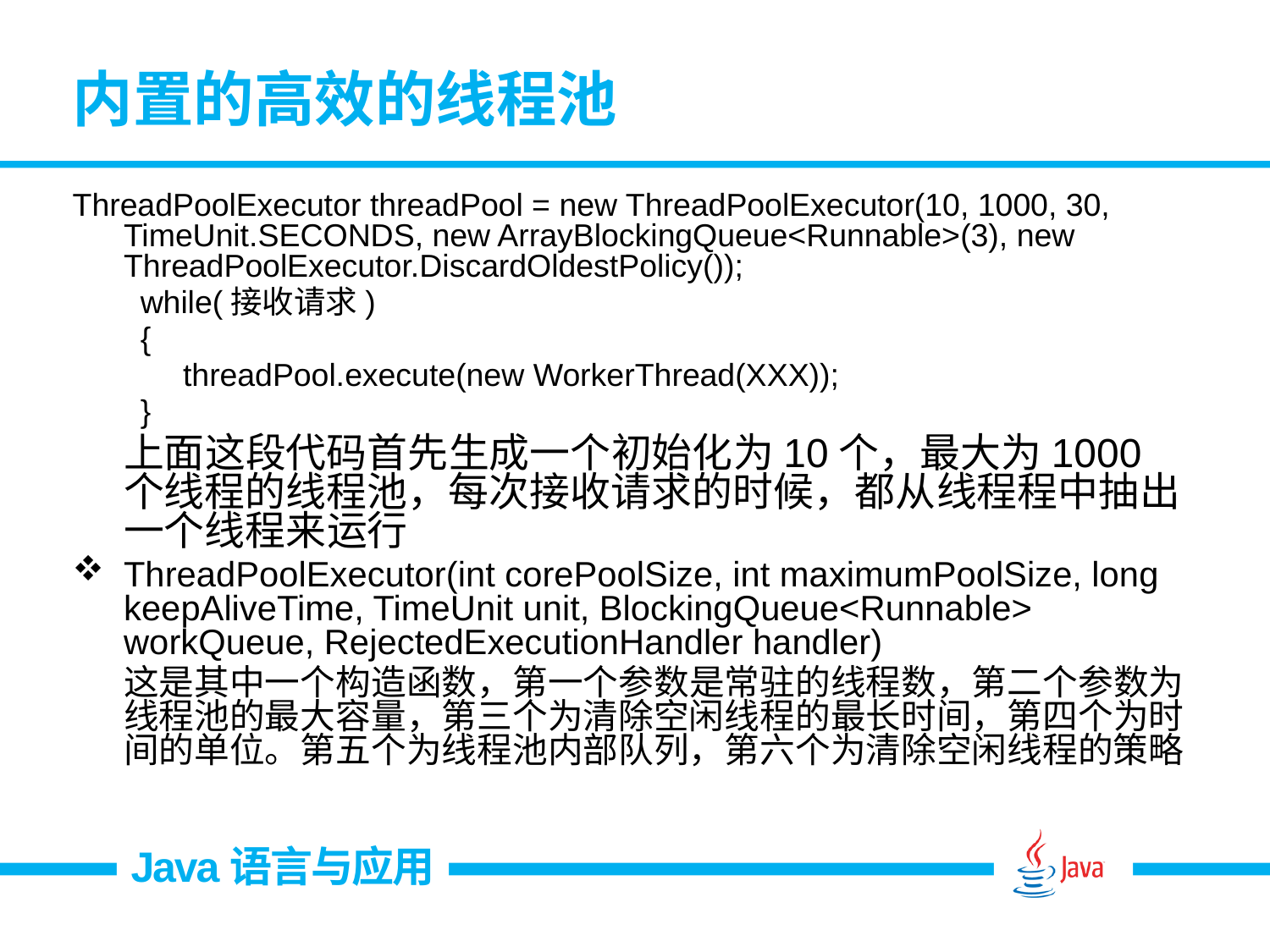

# 内置的高效的线程池
ThreadPoolExecutor threadPool = new ThreadPoolExecutor(10, 1000, 30, TimeUnit.SECONDS, new ArrayBlockingQueue<Runnable>(3), new ThreadPoolExecutor.DiscardOldestPolicy());
while(接收请求)
{
	threadPool.execute(new WorkerThread(XXX));
}
	上面这段代码首先生成一个初始化为10个，最大为1000个线程的线程池，每次接收请求的时候，都从线程程中抽出一个线程来运行
ThreadPoolExecutor(int corePoolSize, int maximumPoolSize, long keepAliveTime, TimeUnit unit, BlockingQueue<Runnable> workQueue, RejectedExecutionHandler handler)
	这是其中一个构造函数，第一个参数是常驻的线程数，第二个参数为线程池的最大容量，第三个为清除空闲线程的最长时间，第四个为时间的单位。第五个为线程池内部队列，第六个为清除空闲线程的策略